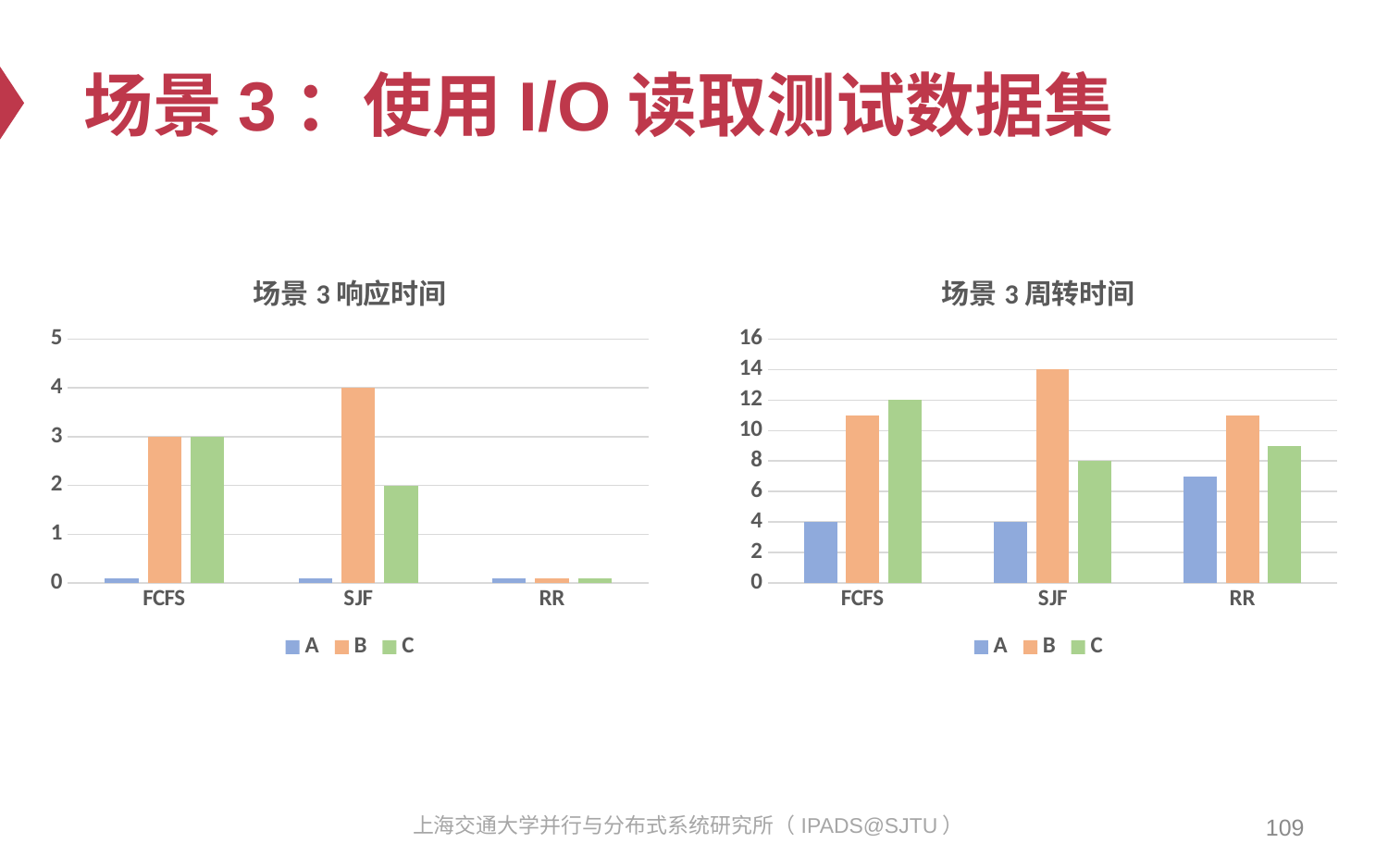

# 场景3：使用I/O读取测试数据集

### Chart: 场景3响应时间

| Category | A | B | C |
|---|---|---|---|
| FCFS | 0.1 | 3.0 | 3.0 |
| SJF | 0.1 | 4.0 | 2.0 |
| RR | 0.1 | 0.1 | 0.1 |

### Chart: 场景3周转时间

| Category | A | B | C |
|---|---|---|---|
| FCFS | 4.0 | 11.0 | 12.0 |
| SJF | 4.0 | 14.0 | 8.0 |
| RR | 7.0 | 11.0 | 9.0 |
109
上海交通大学并行与分布式系统研究所（IPADS@SJTU）